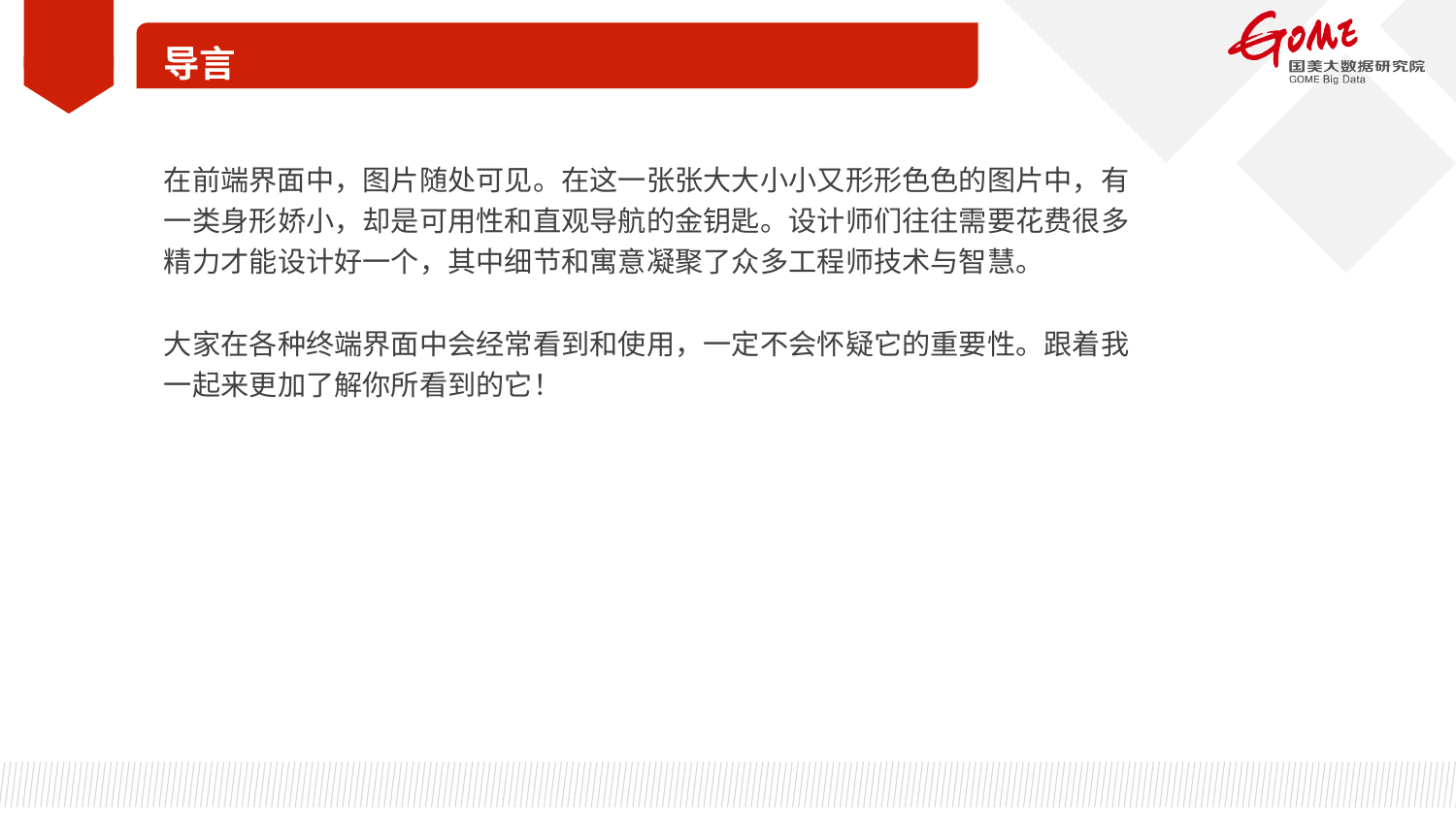

导言
在前端界面中，图片随处可见。在这一张张大大小小又形形色色的图片中，有一类身形娇小，却是可用性和直观导航的金钥匙。设计师们往往需要花费很多精力才能设计好一个，其中细节和寓意凝聚了众多工程师技术与智慧。

大家在各种终端界面中会经常看到和使用，一定不会怀疑它的重要性。跟着我一起来更加了解你所看到的它！